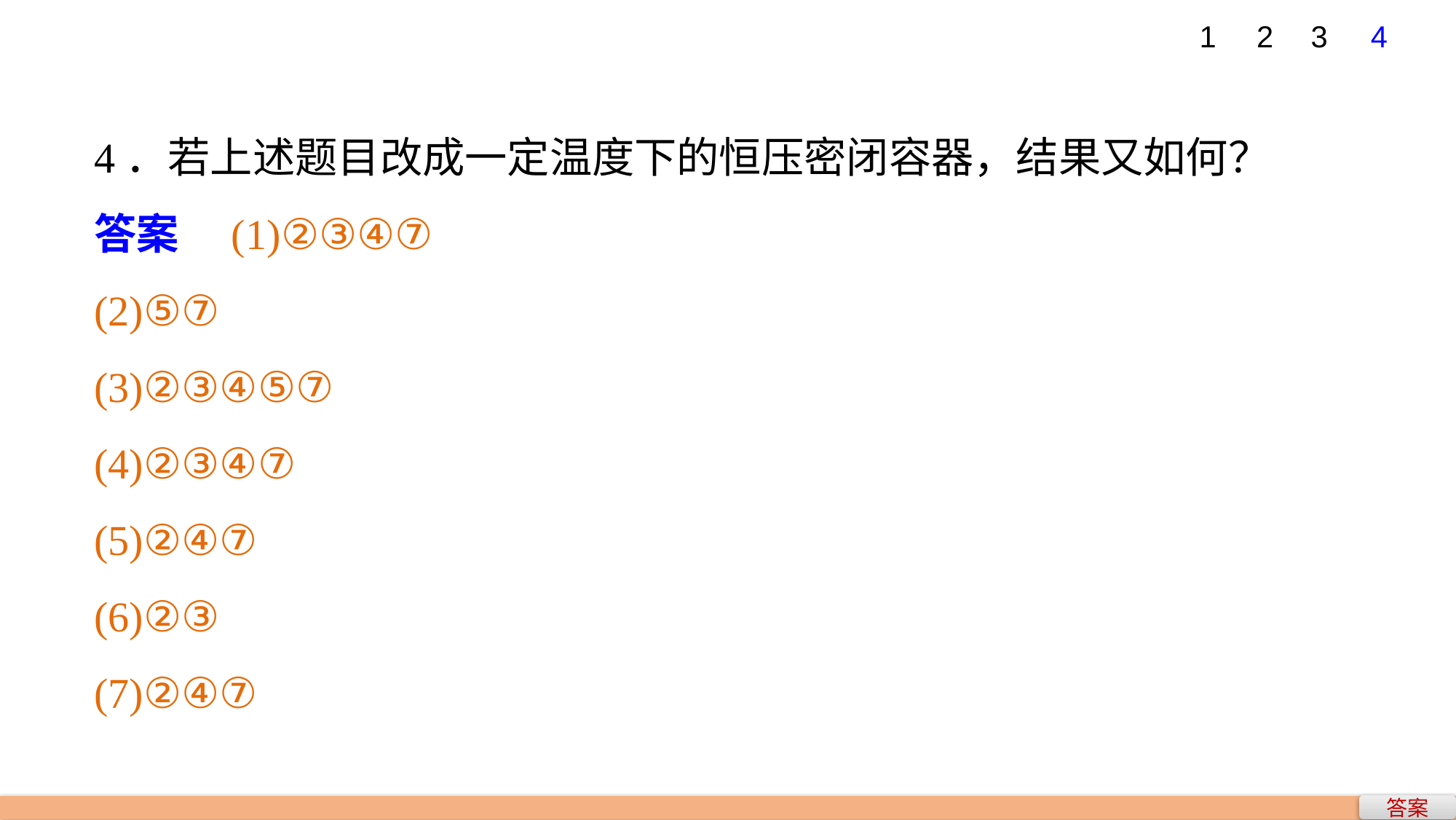

1
2
3
4
4．若上述题目改成一定温度下的恒压密闭容器，结果又如何？
答案　(1)②③④⑦
(2)⑤⑦
(3)②③④⑤⑦
(4)②③④⑦
(5)②④⑦
(6)②③
(7)②④⑦
答案